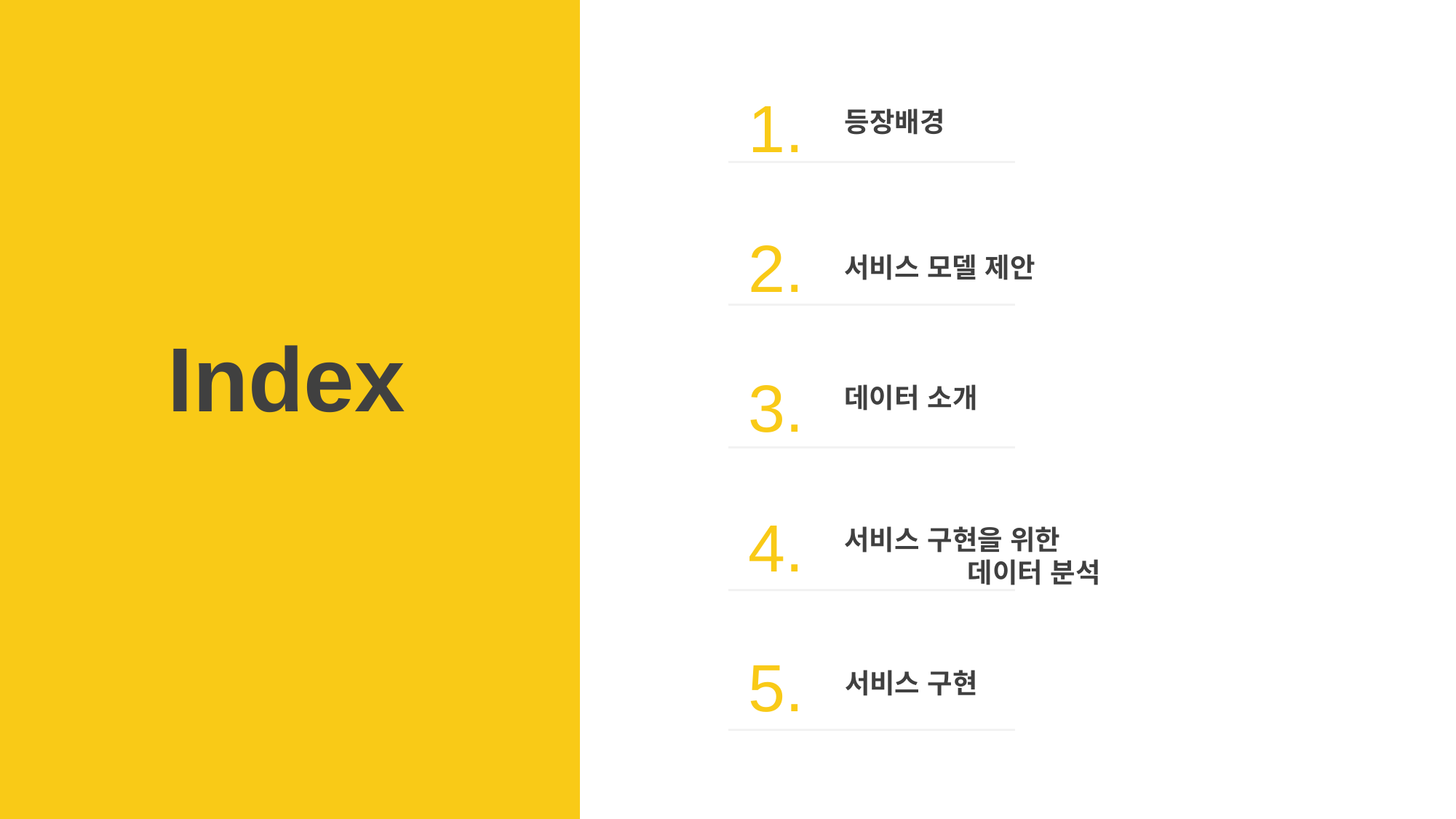

1.
등장배경
2.
서비스 모델 제안
Index
3.
데이터 소개
4.
서비스 구현을 위한
	 데이터 분석
5.
서비스 구현